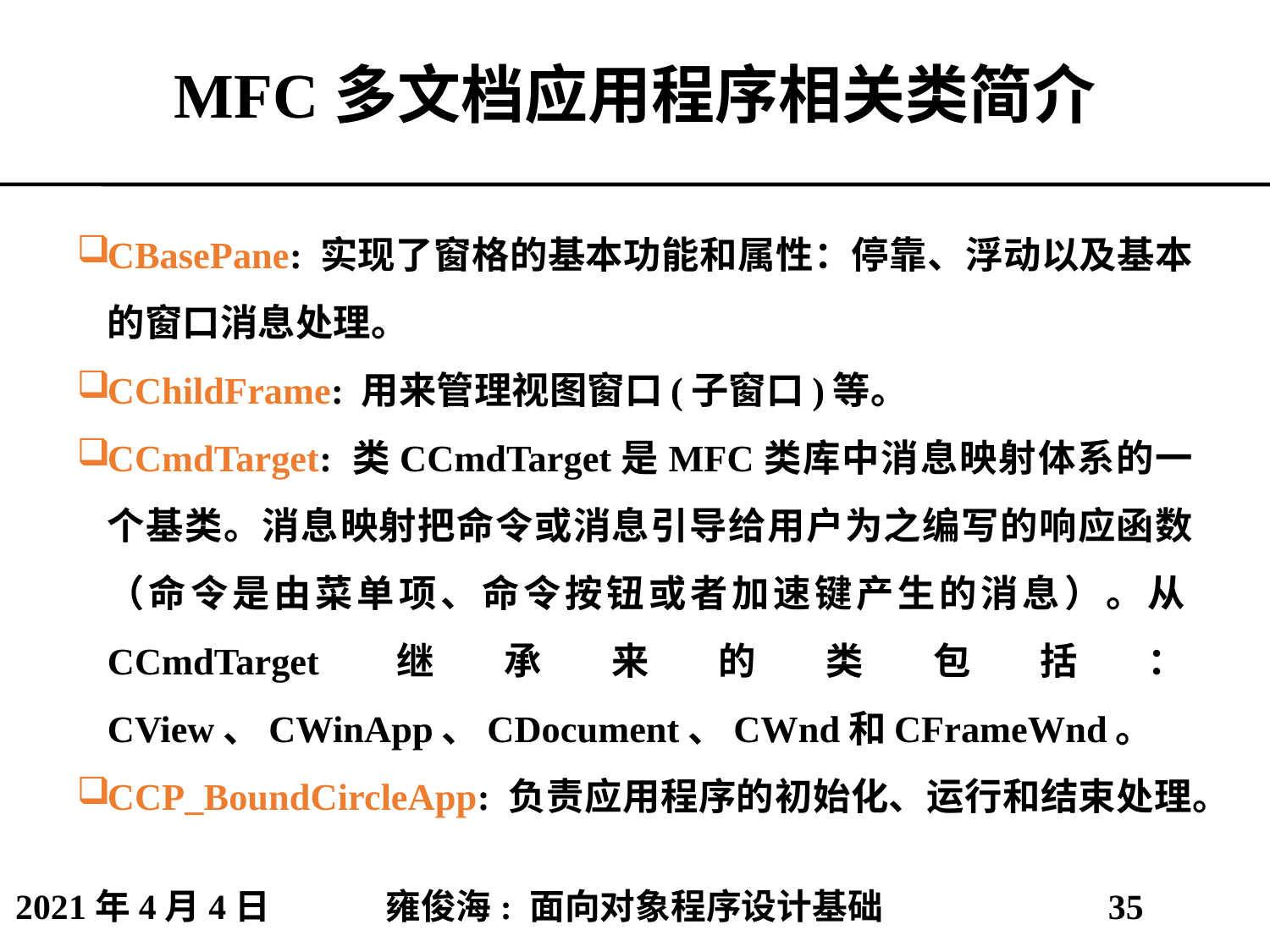

# MFC多文档应用程序相关类简介

CBasePane: 实现了窗格的基本功能和属性：停靠、浮动以及基本的窗口消息处理。
CChildFrame: 用来管理视图窗口(子窗口)等。
CCmdTarget: 类CCmdTarget是MFC类库中消息映射体系的一个基类。消息映射把命令或消息引导给用户为之编写的响应函数（命令是由菜单项、命令按钮或者加速键产生的消息）。从CCmdTarget继承来的类包括：CView、CWinApp、CDocument、CWnd和CFrameWnd。
CCP_BoundCircleApp: 负责应用程序的初始化、运行和结束处理。
2021年4月4日
雍俊海: 面向对象程序设计基础
35